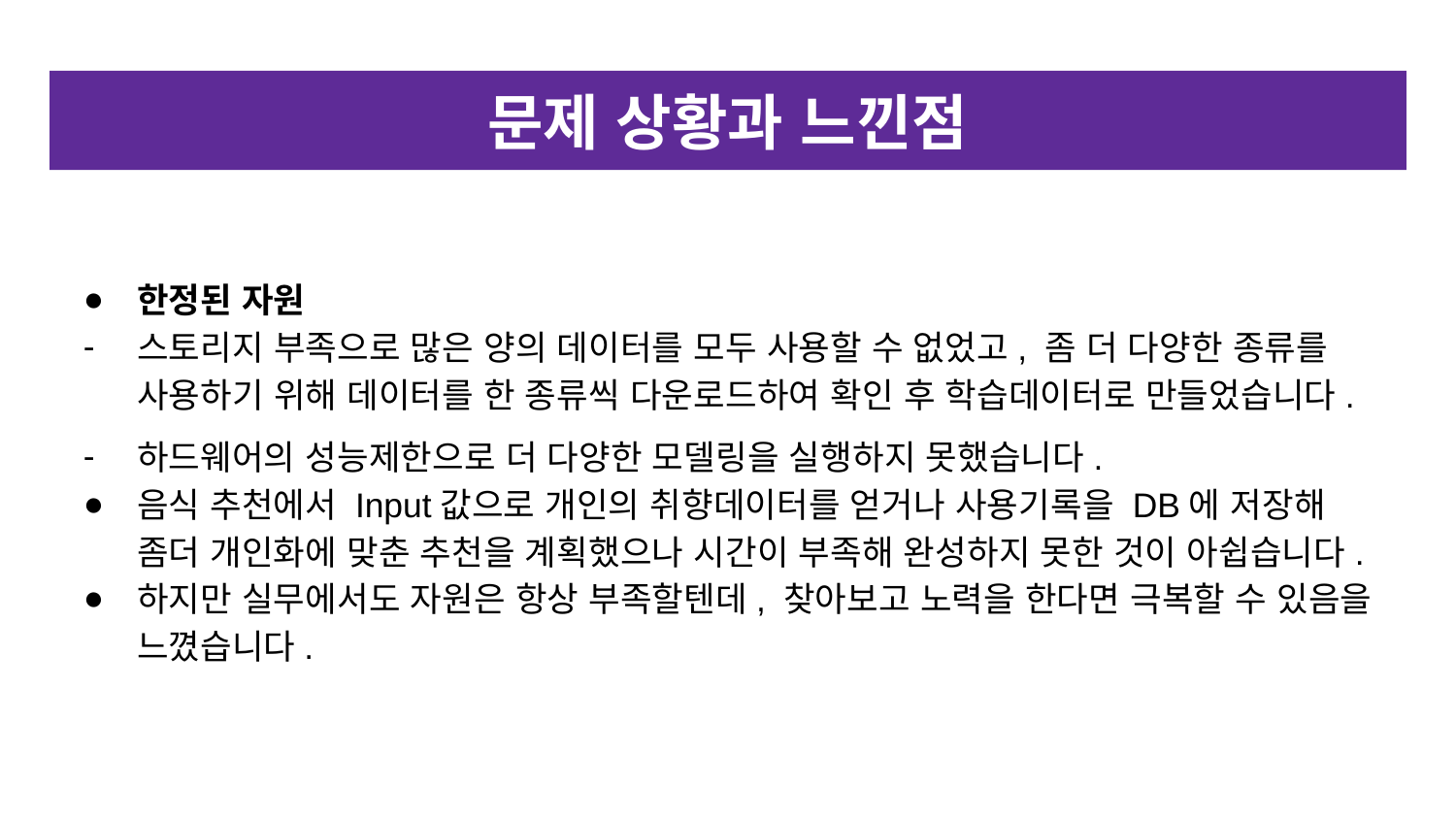

# 문제 상황과 느낀점
한정된 자원
스토리지 부족으로 많은 양의 데이터를 모두 사용할 수 없었고, 좀 더 다양한 종류를 사용하기 위해 데이터를 한 종류씩 다운로드하여 확인 후 학습데이터로 만들었습니다.
하드웨어의 성능제한으로 더 다양한 모델링을 실행하지 못했습니다.
음식 추천에서 Input값으로 개인의 취향데이터를 얻거나 사용기록을 DB에 저장해 좀더 개인화에 맞춘 추천을 계획했으나 시간이 부족해 완성하지 못한 것이 아쉽습니다.
하지만 실무에서도 자원은 항상 부족할텐데, 찾아보고 노력을 한다면 극복할 수 있음을 느꼈습니다.